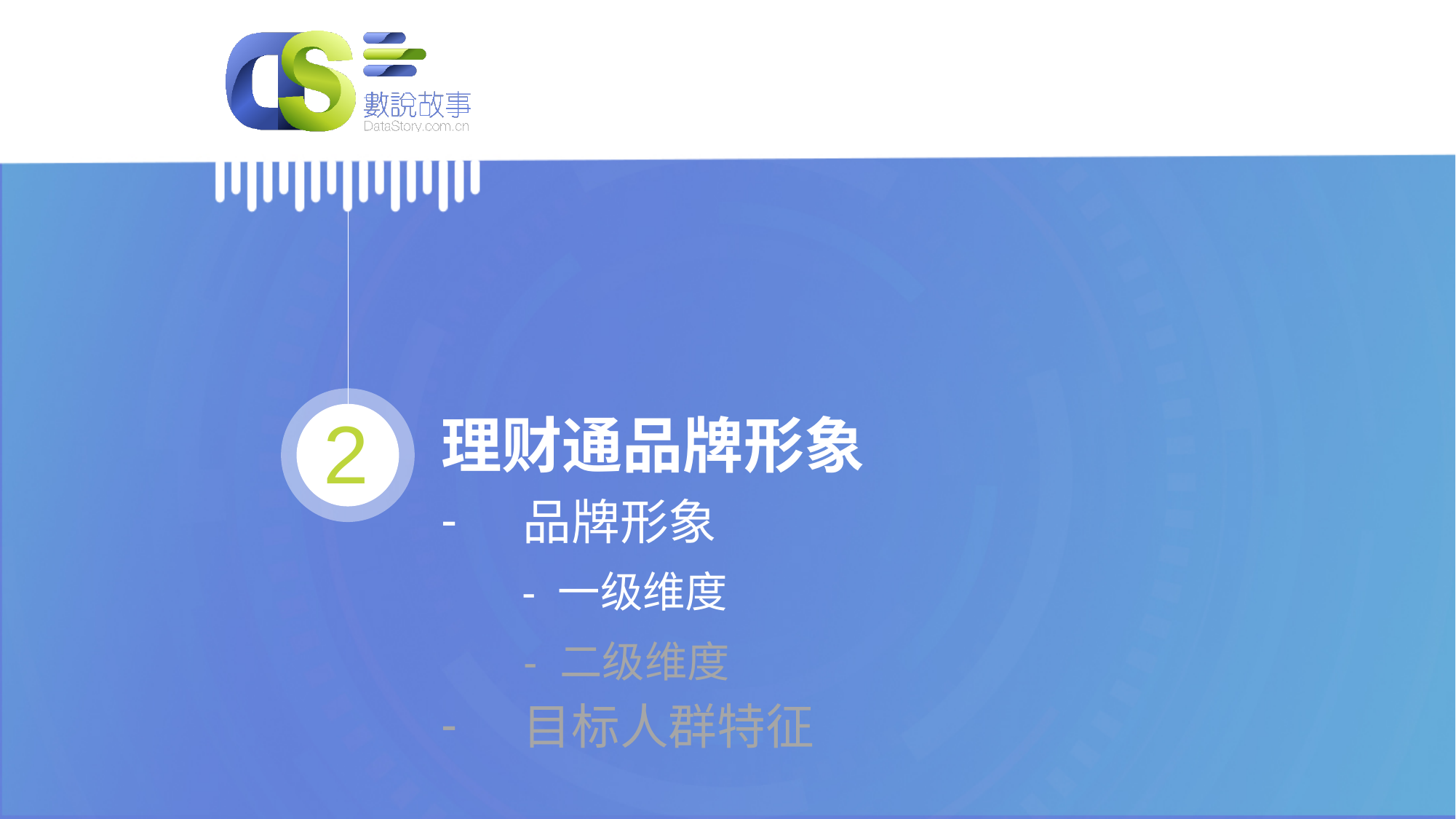

2
理财通品牌形象
品牌形象
      - 一级维度
       - 二级维度
目标人群特征